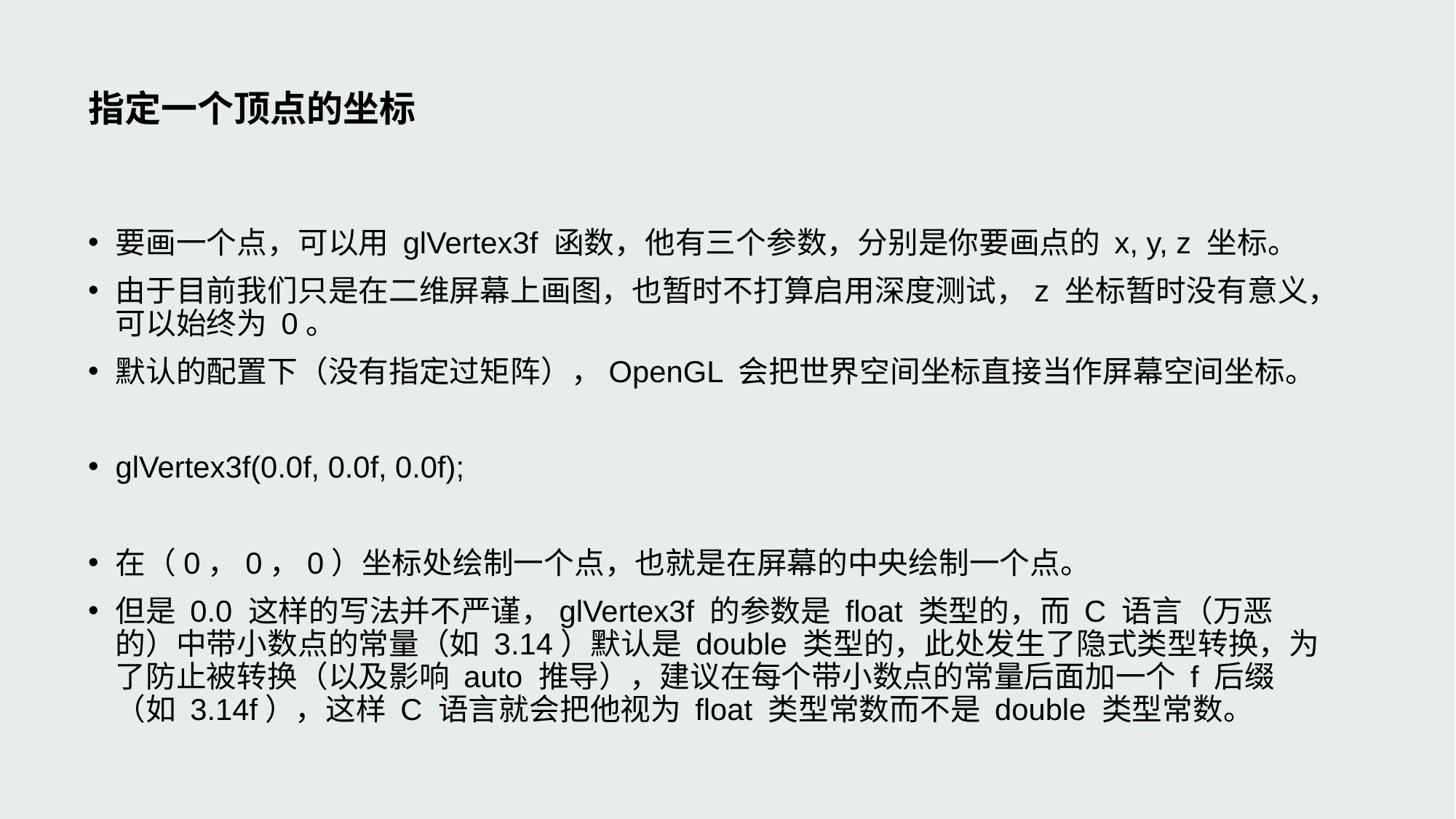

# 指定一个顶点的坐标
要画一个点，可以用 glVertex3f 函数，他有三个参数，分别是你要画点的 x, y, z 坐标。
由于目前我们只是在二维屏幕上画图，也暂时不打算启用深度测试，z 坐标暂时没有意义，可以始终为 0。
默认的配置下（没有指定过矩阵），OpenGL 会把世界空间坐标直接当作屏幕空间坐标。

glVertex3f(0.0f, 0.0f, 0.0f);

在（0，0，0）坐标处绘制一个点，也就是在屏幕的中央绘制一个点。
但是 0.0 这样的写法并不严谨，glVertex3f 的参数是 float 类型的，而 C 语言（万恶的）中带小数点的常量（如 3.14）默认是 double 类型的，此处发生了隐式类型转换，为了防止被转换（以及影响 auto 推导），建议在每个带小数点的常量后面加一个 f 后缀（如 3.14f），这样 C 语言就会把他视为 float 类型常数而不是 double 类型常数。